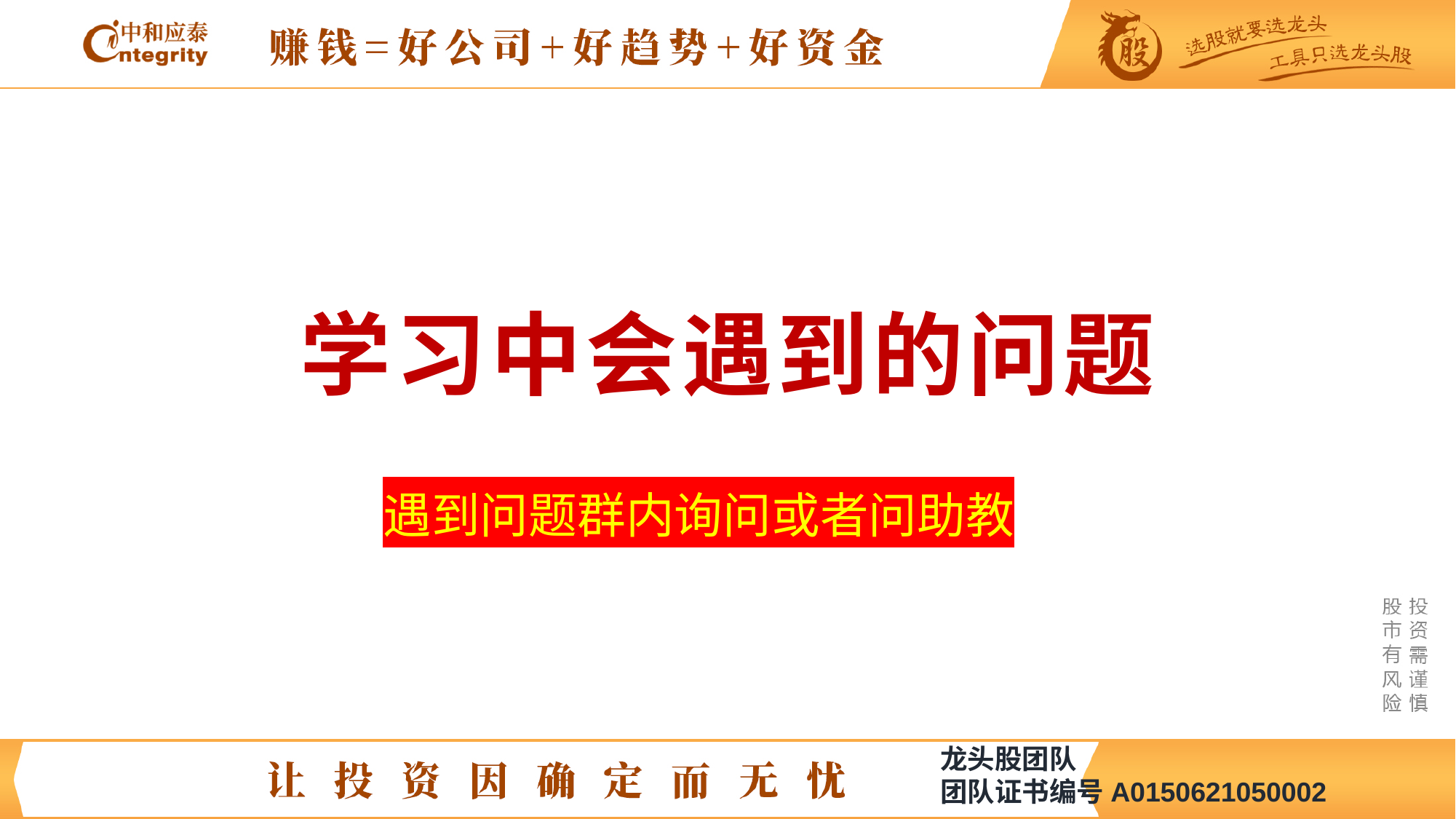

学习中会遇到的问题

遇到问题群内询问或者问助教
龙头股团队
团队证书编号A0150621050002